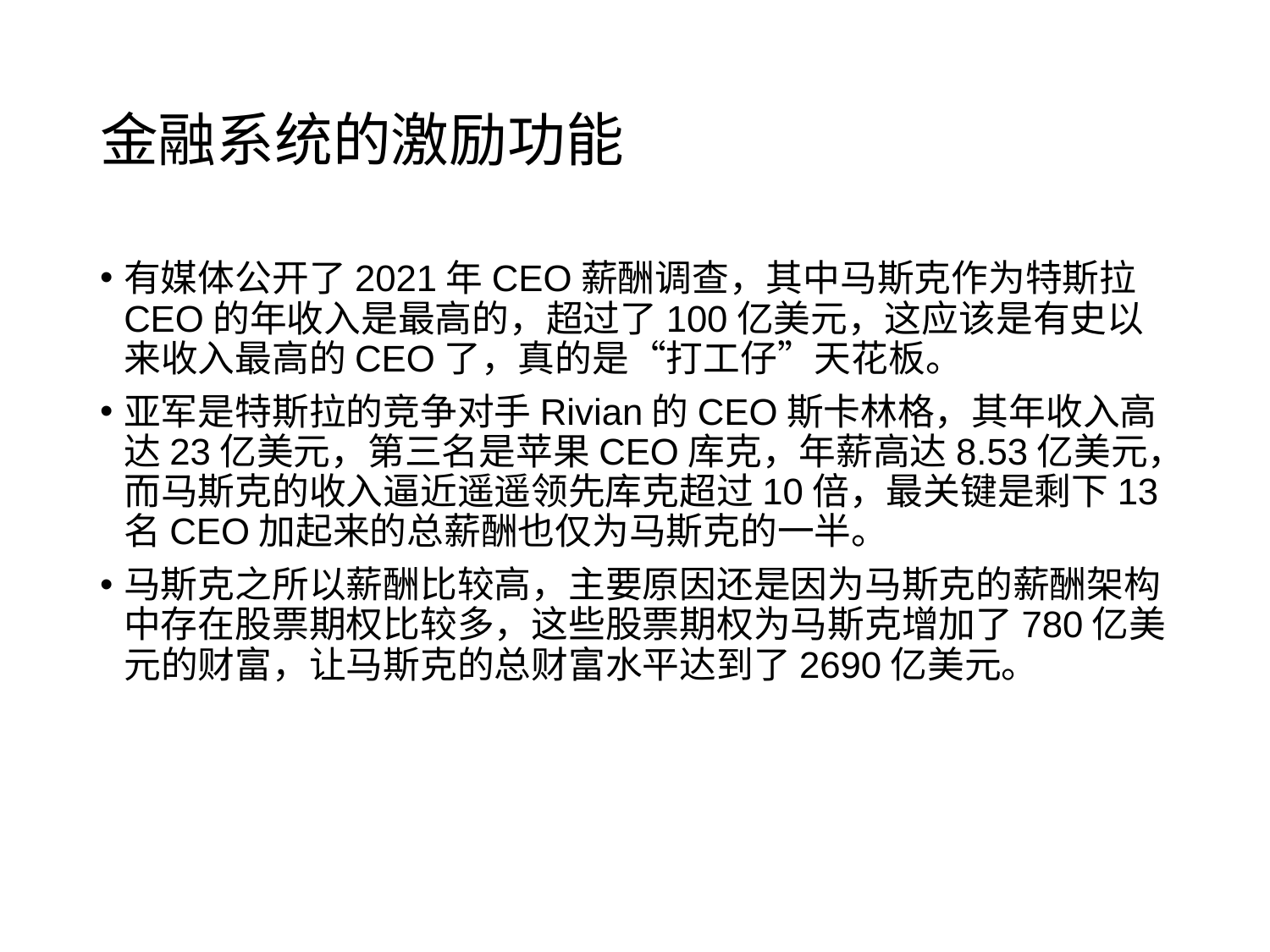

# 金融系统的激励功能
有媒体公开了2021年CEO薪酬调查，其中马斯克作为特斯拉CEO的年收入是最高的，超过了100亿美元，这应该是有史以来收入最高的CEO了，真的是“打工仔”天花板。
亚军是特斯拉的竞争对手Rivian的CEO斯卡林格，其年收入高达23亿美元，第三名是苹果CEO库克，年薪高达8.53亿美元，而马斯克的收入逼近遥遥领先库克超过10倍，最关键是剩下13名CEO加起来的总薪酬也仅为马斯克的一半。
马斯克之所以薪酬比较高，主要原因还是因为马斯克的薪酬架构中存在股票期权比较多，这些股票期权为马斯克增加了780亿美元的财富，让马斯克的总财富水平达到了2690亿美元。